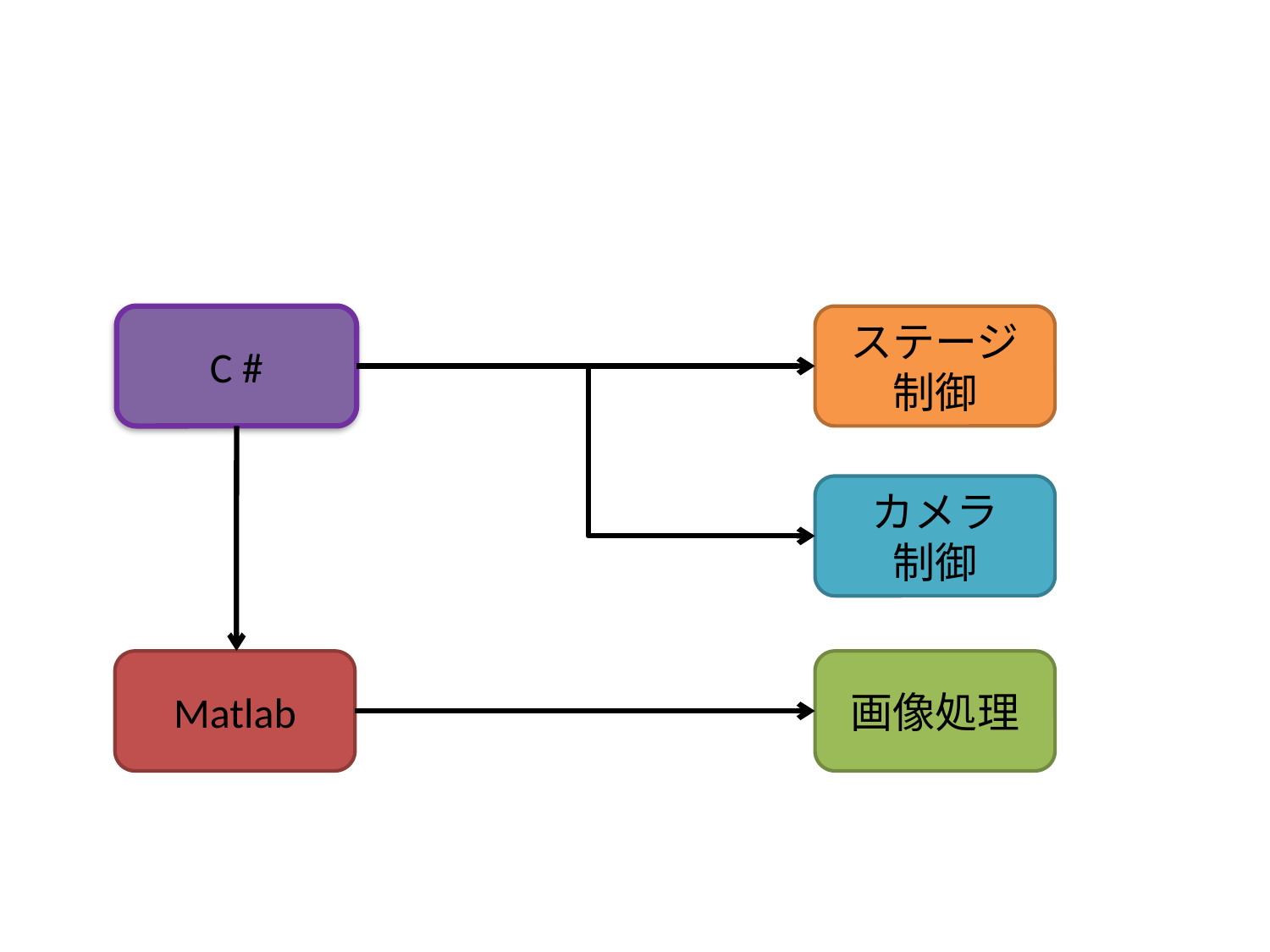

# 3.ソフトウェア面はどうなっているか？

C #
ステージ
制御
カメラ
制御
Matlab
画像処理